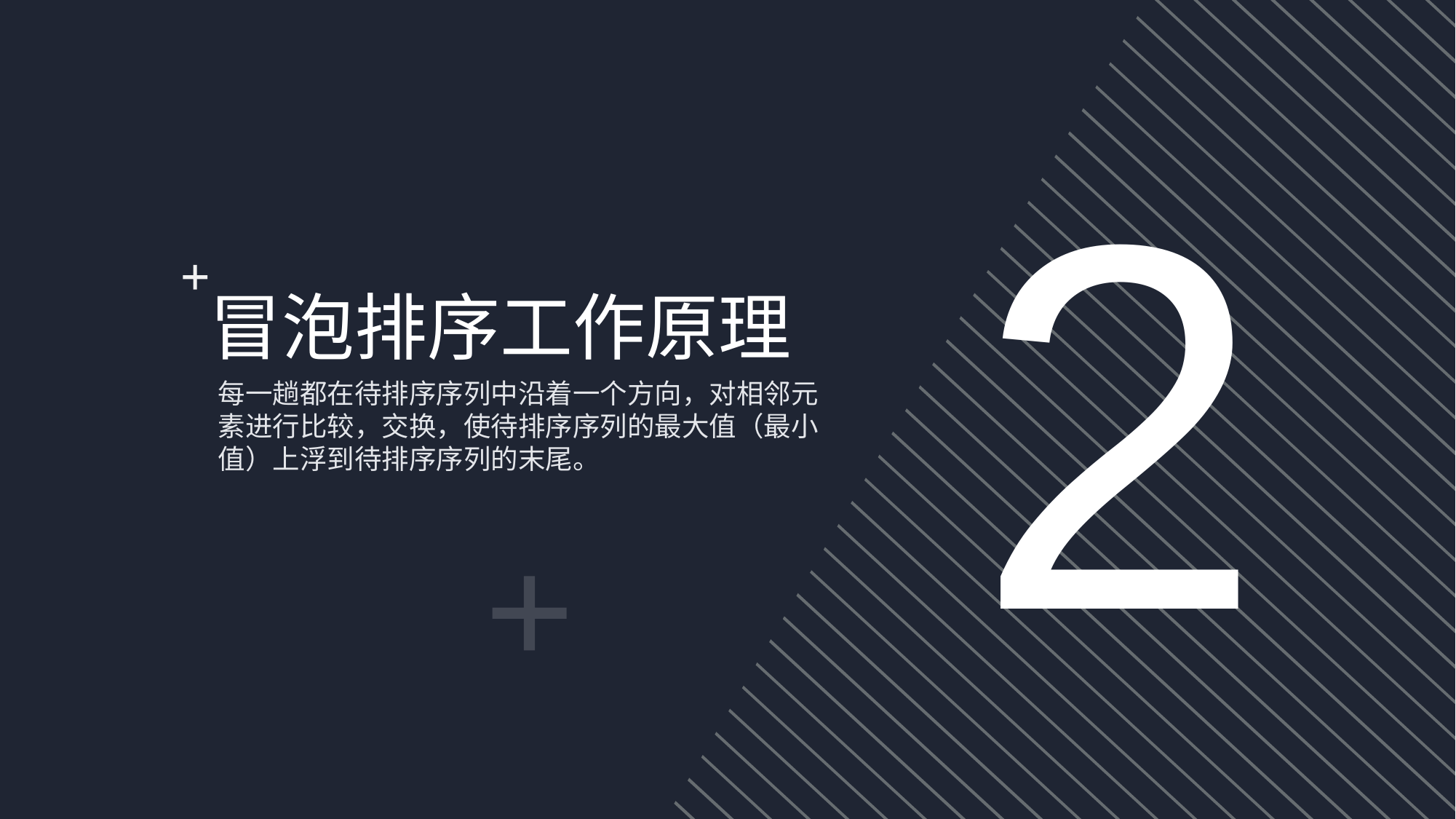

2

冒泡排序工作原理
每一趟都在待排序序列中沿着一个方向，对相邻元素进行比较，交换，使待排序序列的最大值（最小值）上浮到待排序序列的末尾。